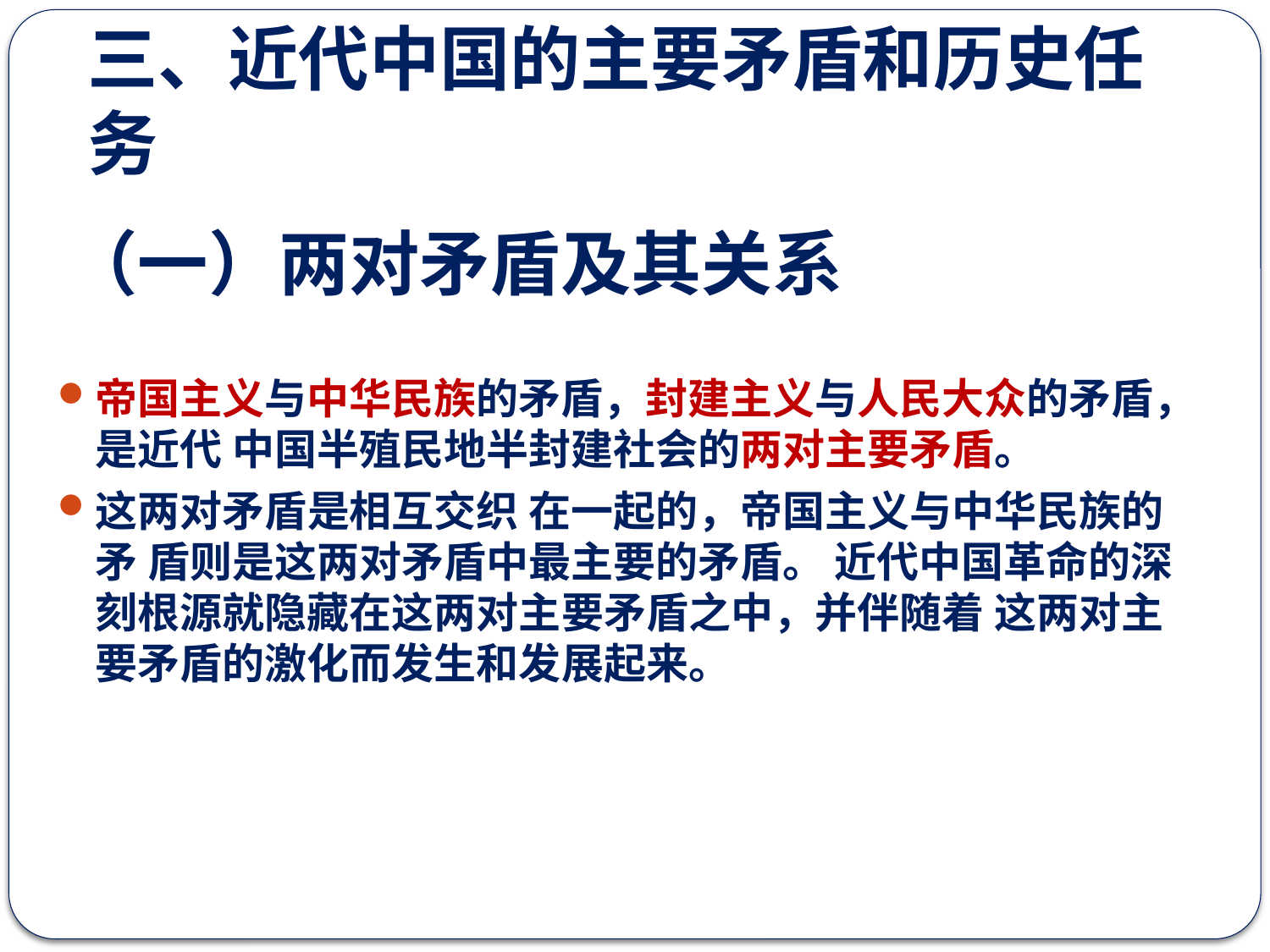

# 三、近代中国的主要矛盾和历史任务
（一）两对矛盾及其关系
帝国主义与中华民族的矛盾，封建主义与人民大众的矛盾，是近代 中国半殖民地半封建社会的两对主要矛盾。
这两对矛盾是相互交织 在一起的，帝国主义与中华民族的矛 盾则是这两对矛盾中最主要的矛盾。 近代中国革命的深刻根源就隐藏在这两对主要矛盾之中，并伴随着 这两对主要矛盾的激化而发生和发展起来。